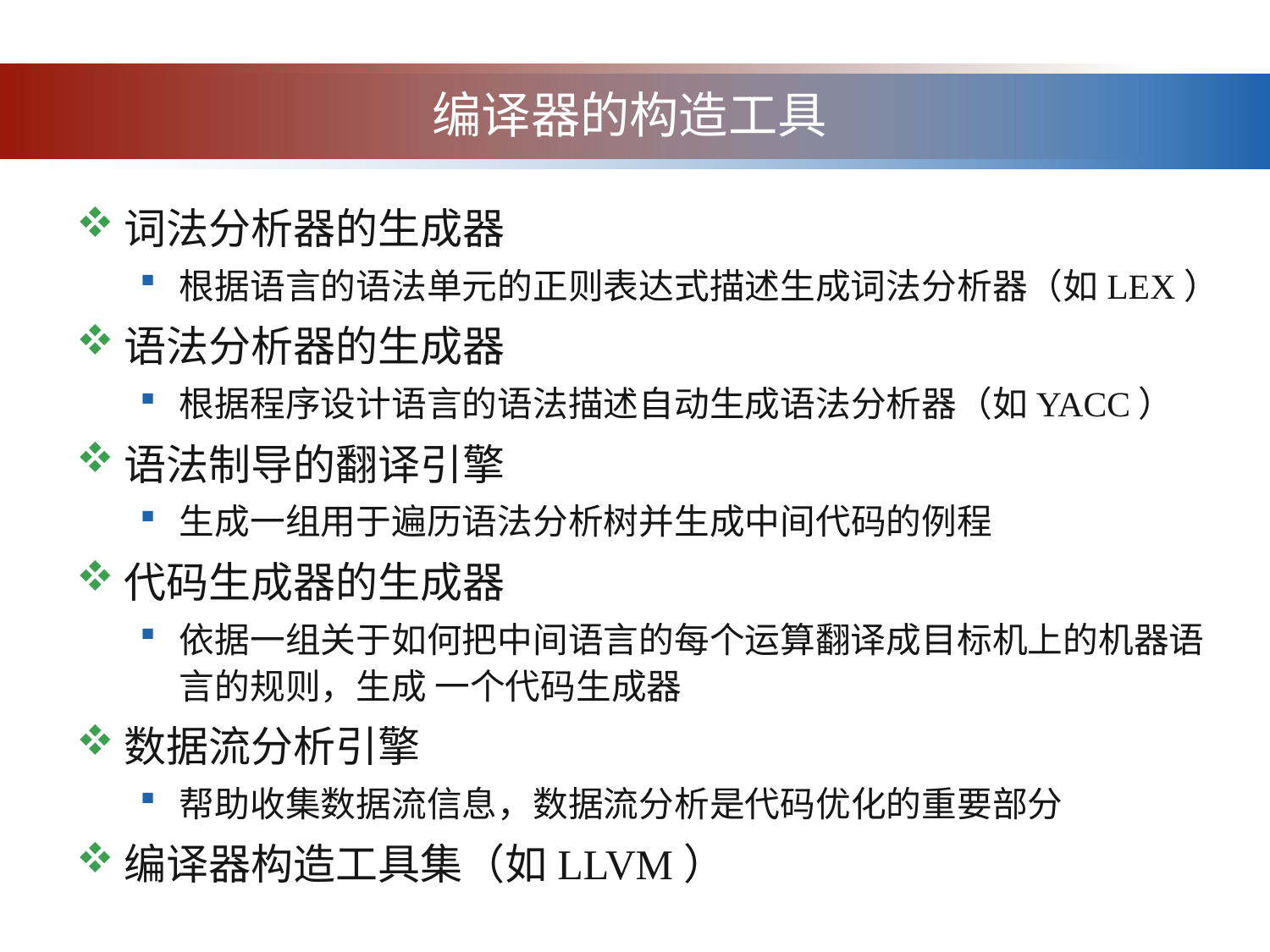

# 编译器的构造工具
词法分析器的生成器
根据语言的语法单元的正则表达式描述生成词法分析器（如LEX）
语法分析器的生成器
根据程序设计语言的语法描述自动生成语法分析器（如YACC）
语法制导的翻译引擎
生成一组用于遍历语法分析树并生成中间代码的例程
代码生成器的生成器
依据一组关于如何把中间语言的每个运算翻译成目标机上的机器语言的规则，生成 一个代码生成器
数据流分析引擎
帮助收集数据流信息，数据流分析是代码优化的重要部分
编译器构造工具集（如LLVM）